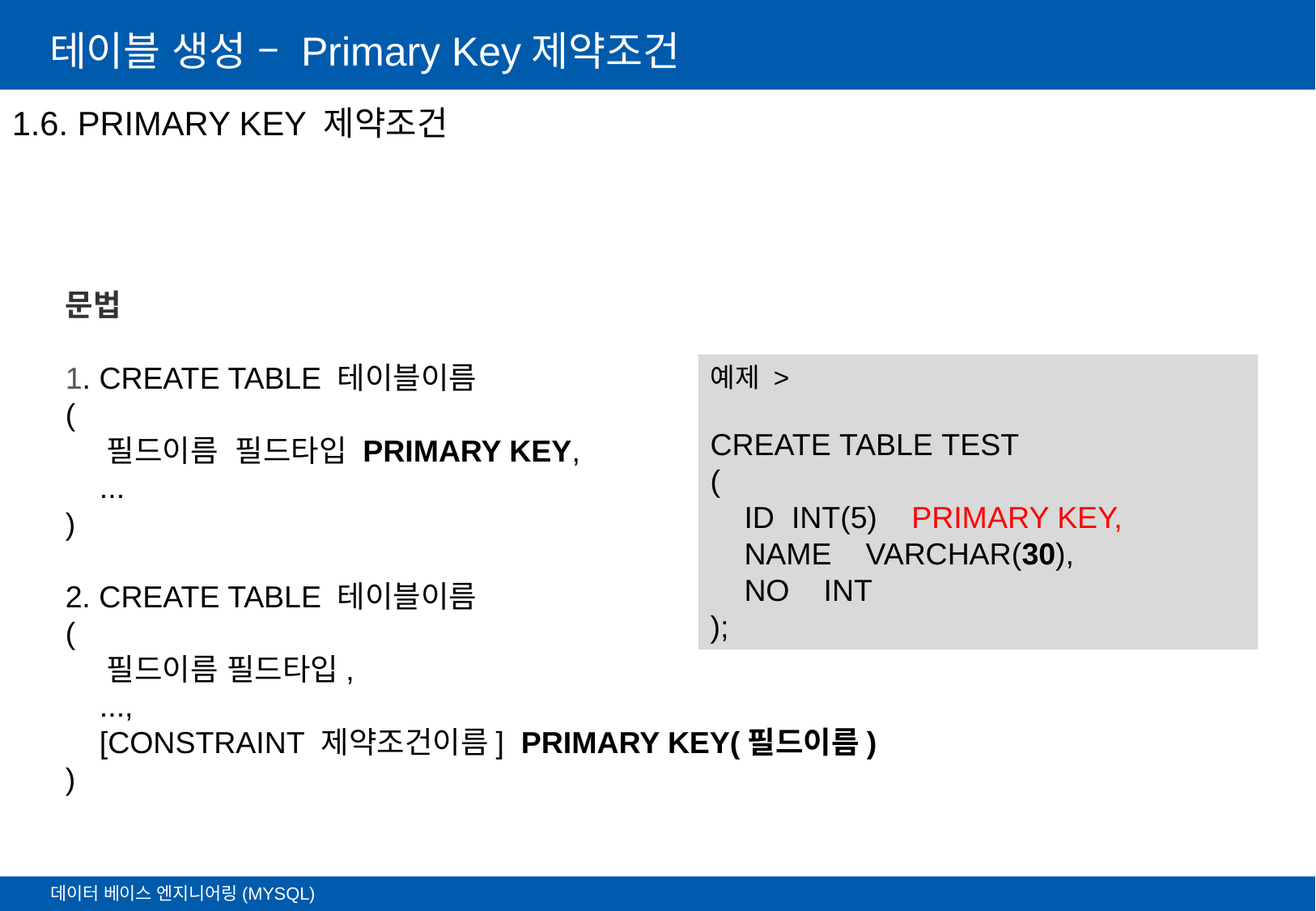

# 테이블 생성 – Primary Key제약조건
1.6. PRIMARY KEY 제약조건
문법

1. CREATE TABLE 테이블이름
(
    필드이름  필드타입 PRIMARY KEY,
    ...
)
2. CREATE TABLE 테이블이름
(
    필드이름 필드타입,
    ...,
    [CONSTRAINT 제약조건이름]  PRIMARY KEY(필드이름)
)
예제 >

CREATE TABLE TEST
(
    ID  INT(5)    PRIMARY KEY,
    NAME    VARCHAR(30),
    NO    INT
);